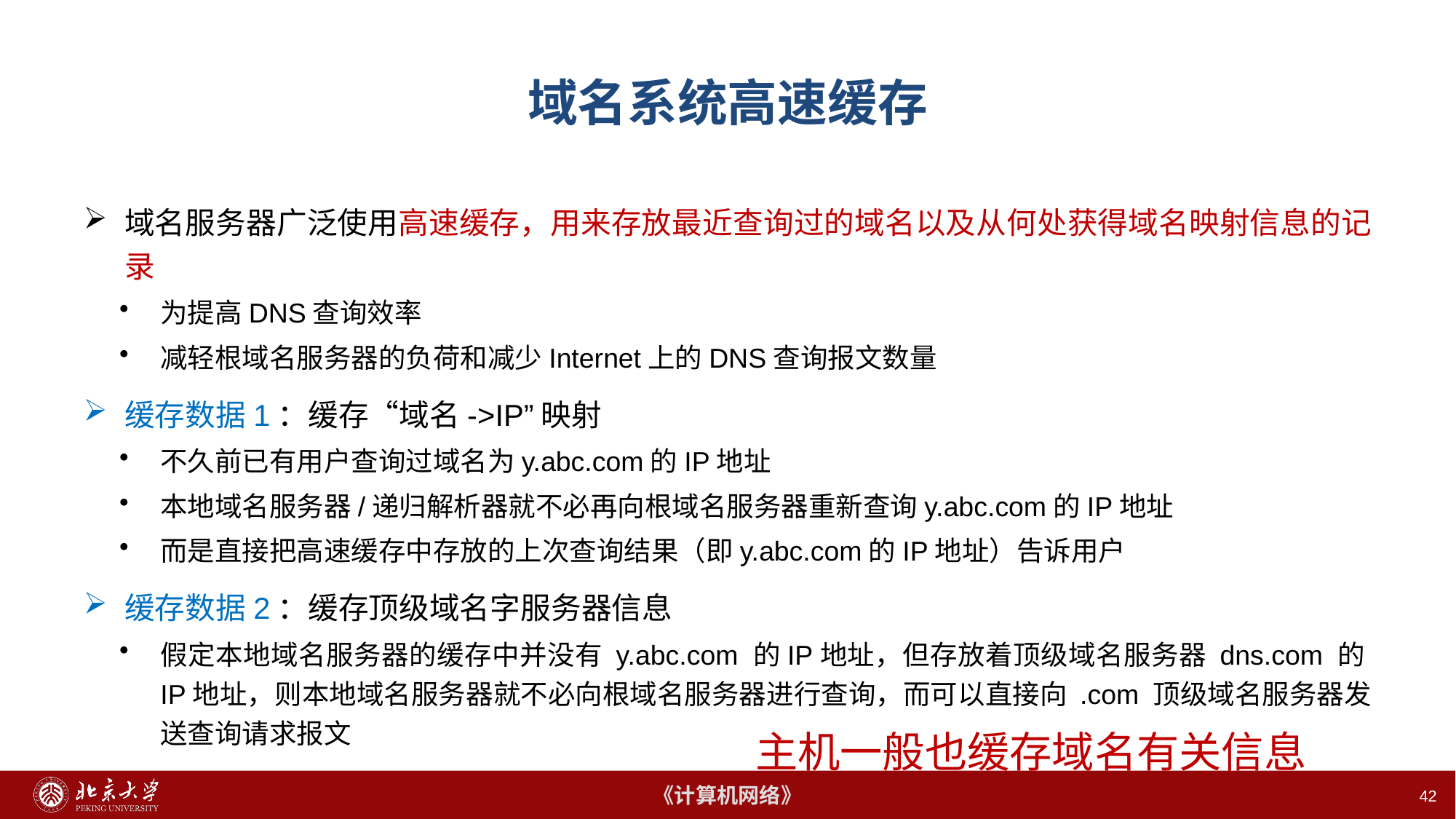

# 域名系统高速缓存
域名服务器广泛使用高速缓存，用来存放最近查询过的域名以及从何处获得域名映射信息的记录
为提高DNS查询效率
减轻根域名服务器的负荷和减少Internet上的DNS查询报文数量
缓存数据1：缓存“域名->IP”映射
不久前已有用户查询过域名为y.abc.com的IP地址
本地域名服务器/递归解析器就不必再向根域名服务器重新查询y.abc.com的IP地址
而是直接把高速缓存中存放的上次查询结果（即y.abc.com的IP地址）告诉用户
缓存数据2：缓存顶级域名字服务器信息
假定本地域名服务器的缓存中并没有 y.abc.com 的IP地址，但存放着顶级域名服务器 dns.com 的IP地址，则本地域名服务器就不必向根域名服务器进行查询，而可以直接向 .com 顶级域名服务器发送查询请求报文

主机一般也缓存域名有关信息
42